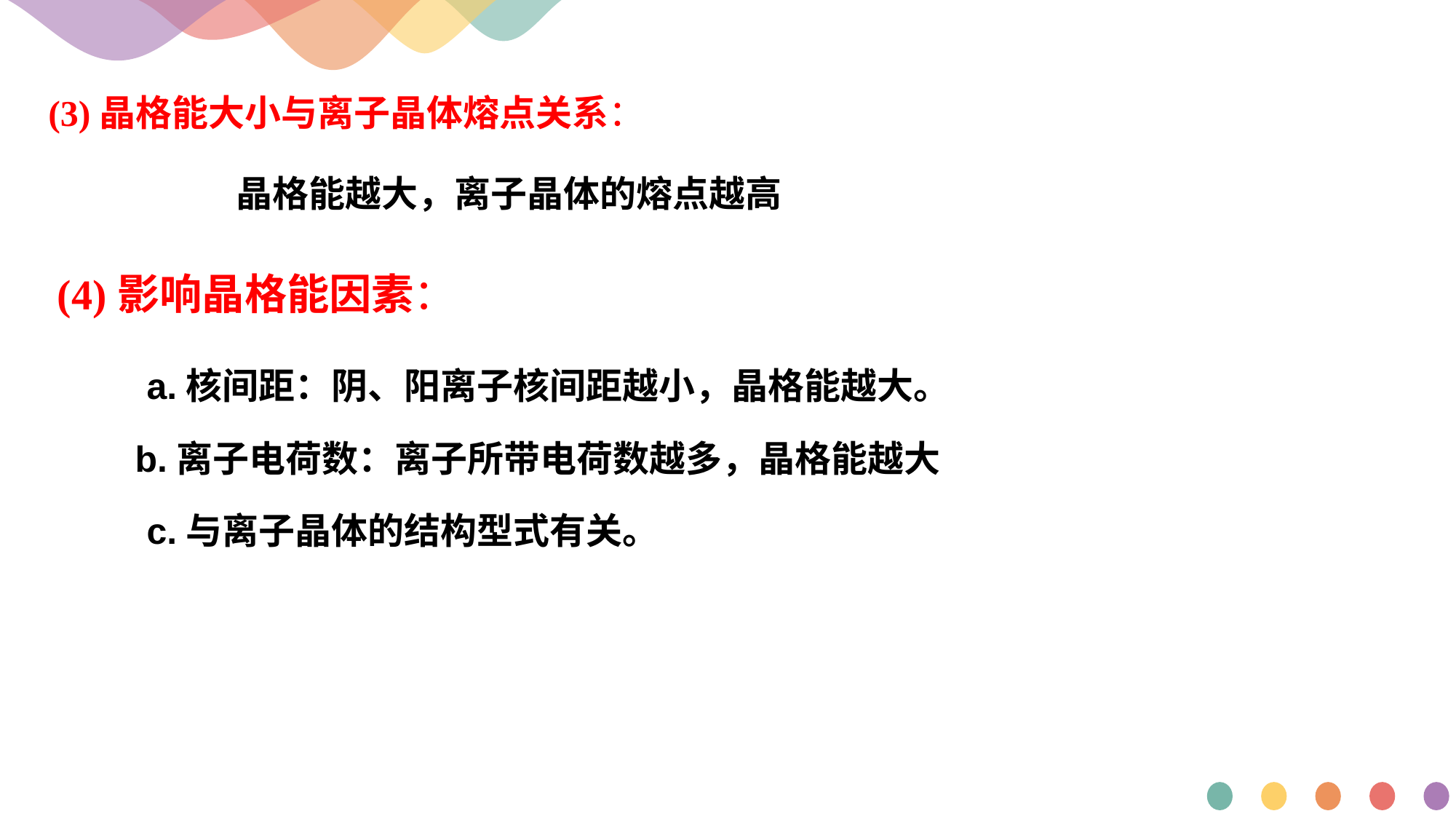

(3)晶格能大小与离子晶体熔点关系：
晶格能越大，离子晶体的熔点越高
(4)影响晶格能因素：
a.核间距：阴、阳离子核间距越小，晶格能越大。
b.离子电荷数：离子所带电荷数越多，晶格能越大
c.与离子晶体的结构型式有关。